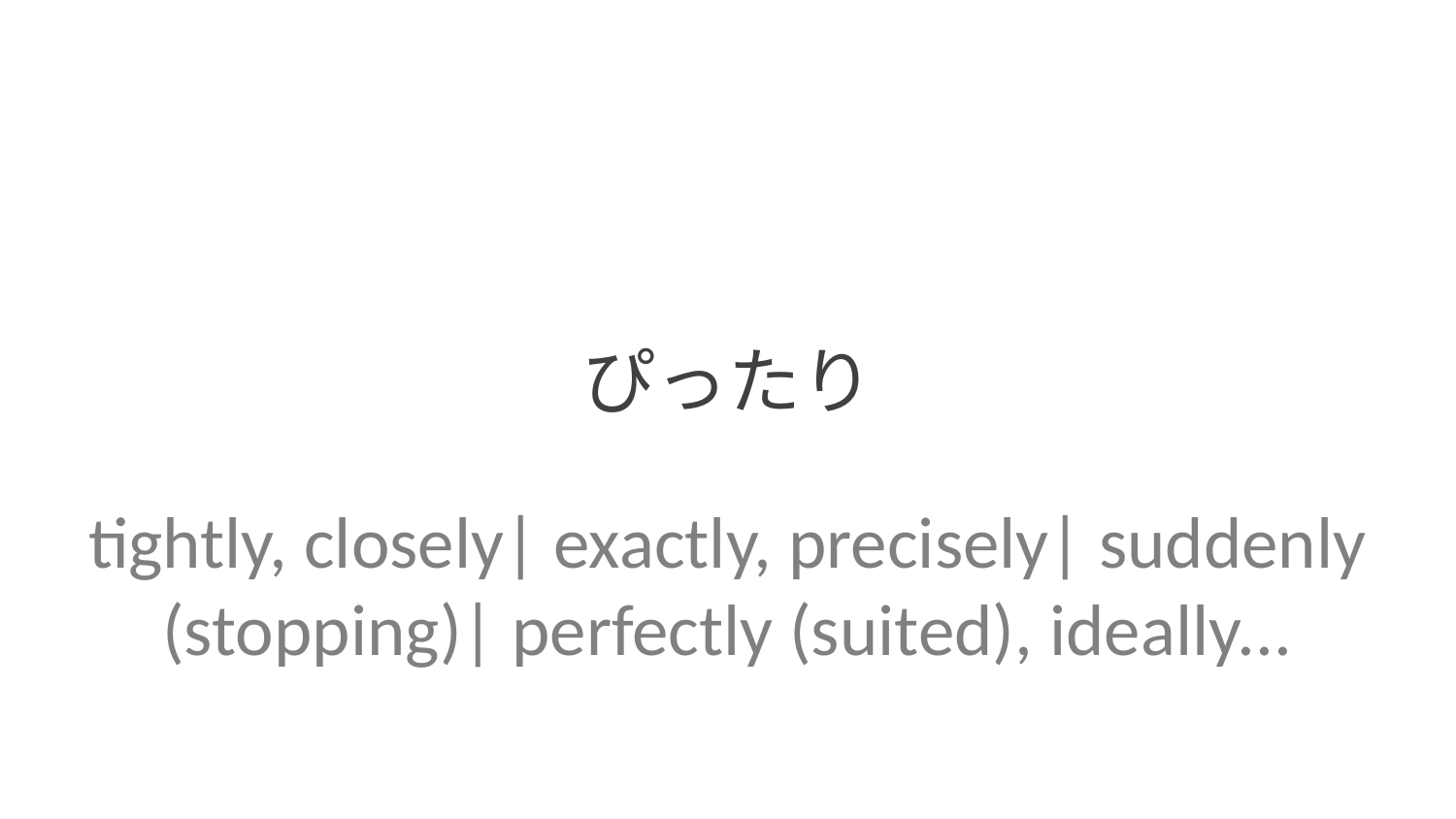

ぴったり
tightly, closely| exactly, precisely| suddenly (stopping)| perfectly (suited), ideally...